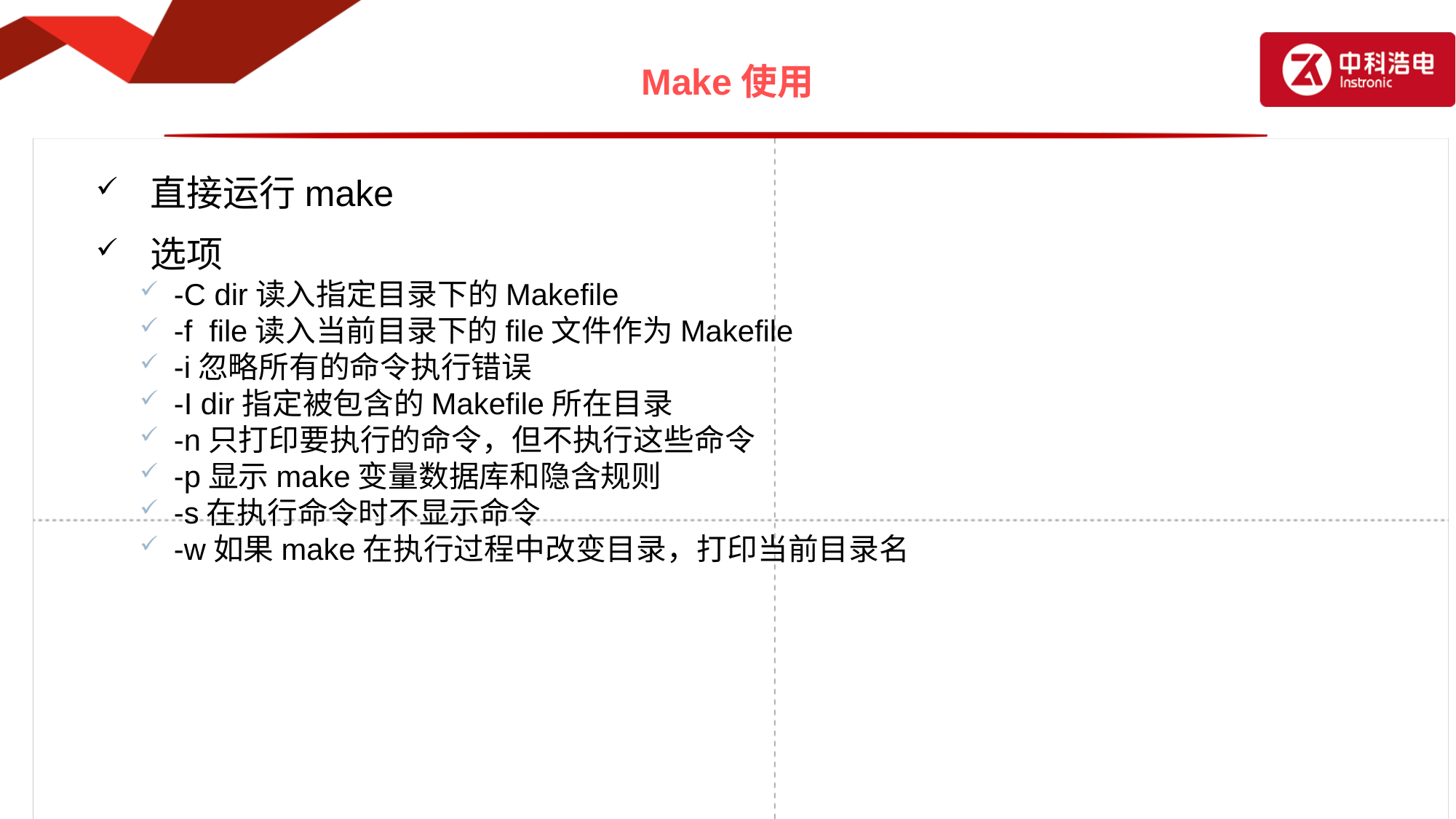

# Make使用
直接运行make
选项
-C dir读入指定目录下的Makefile
-f  file读入当前目录下的file文件作为Makefile
-i忽略所有的命令执行错误
-I dir指定被包含的Makefile所在目录
-n只打印要执行的命令，但不执行这些命令
-p显示make变量数据库和隐含规则
-s在执行命令时不显示命令
-w如果make在执行过程中改变目录，打印当前目录名